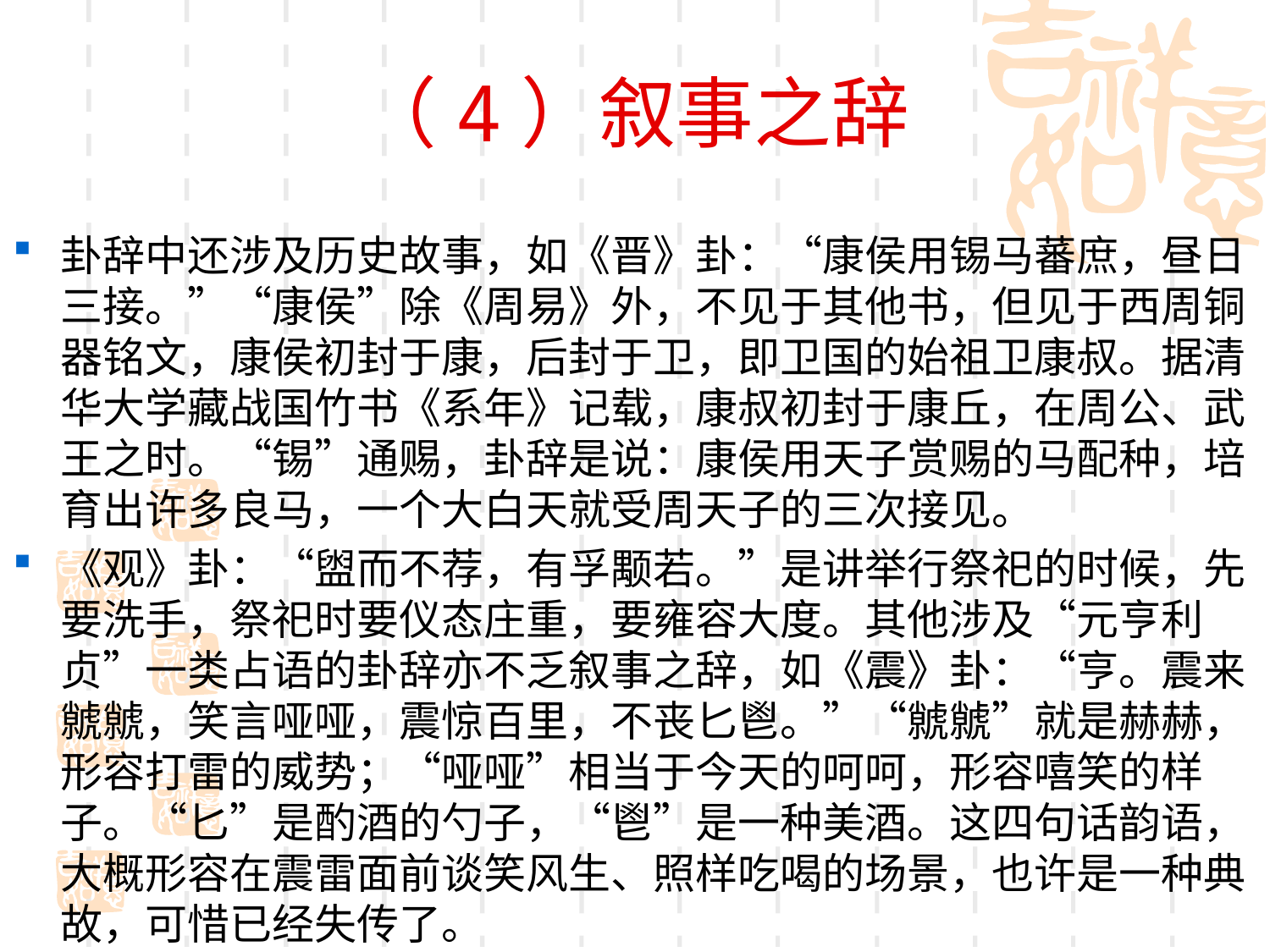

# （4）叙事之辞
卦辞中还涉及历史故事，如《晋》卦：“康侯用锡马蕃庶，昼日三接。”“康侯”除《周易》外，不见于其他书，但见于西周铜器铭文，康侯初封于康，后封于卫，即卫国的始祖卫康叔。据清华大学藏战国竹书《系年》记载，康叔初封于康丘，在周公、武王之时。“锡”通赐，卦辞是说：康侯用天子赏赐的马配种，培育出许多良马，一个大白天就受周天子的三次接见。
《观》卦：“盥而不荐，有孚颙若。”是讲举行祭祀的时候，先要洗手，祭祀时要仪态庄重，要雍容大度。其他涉及“元亨利贞”一类占语的卦辞亦不乏叙事之辞，如《震》卦：“亨。震来虩虩，笑言哑哑，震惊百里，不丧匕鬯。”“虩虩”就是赫赫，形容打雷的威势；“哑哑”相当于今天的呵呵，形容嘻笑的样子。“匕”是酌酒的勺子，“鬯”是一种美酒。这四句话韵语，大概形容在震雷面前谈笑风生、照样吃喝的场景，也许是一种典故，可惜已经失传了。